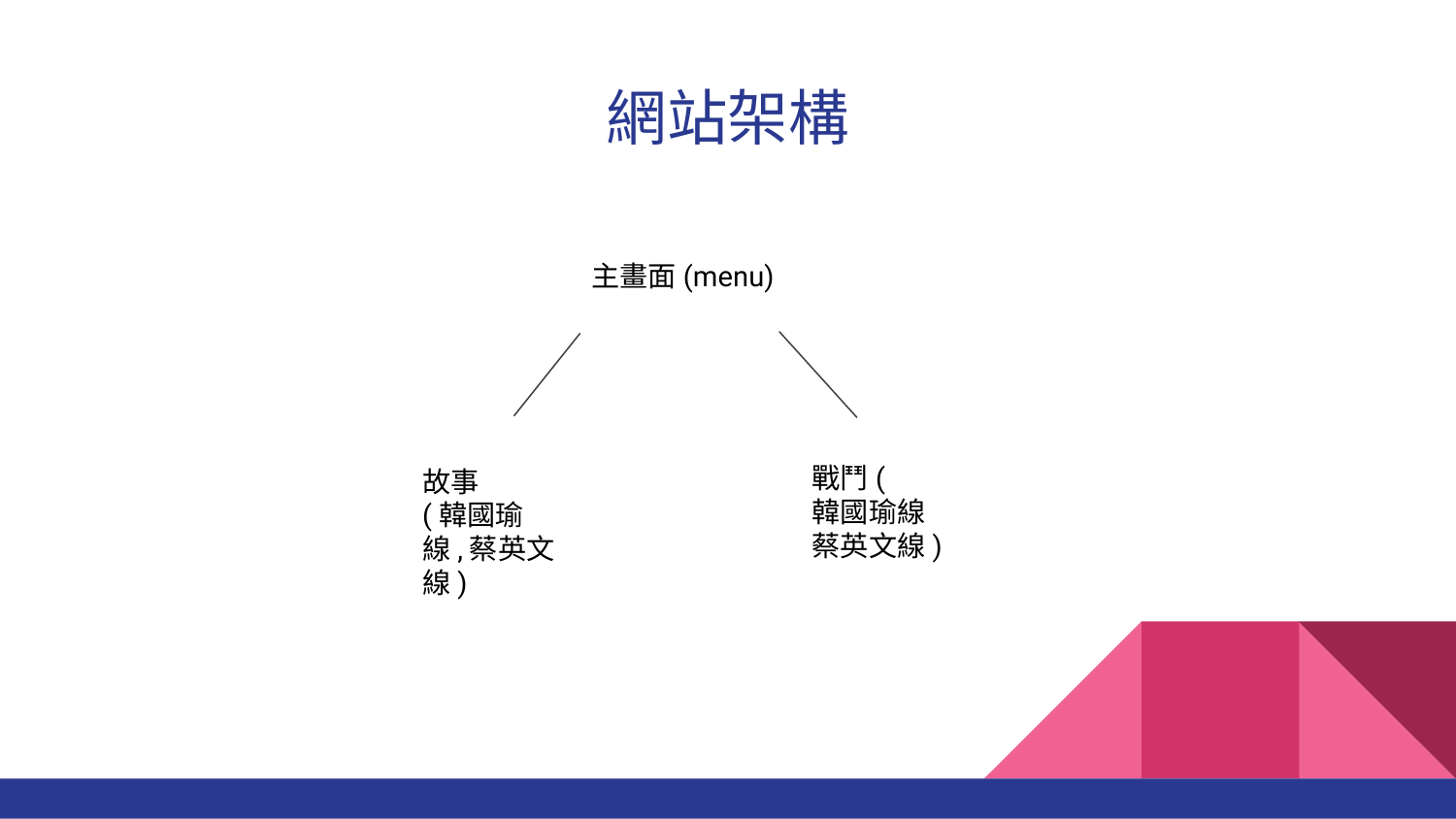

# 網站架構
主畫面(menu)
戰鬥(
韓國瑜線
蔡英文線)
故事
(韓國瑜線,蔡英文線)